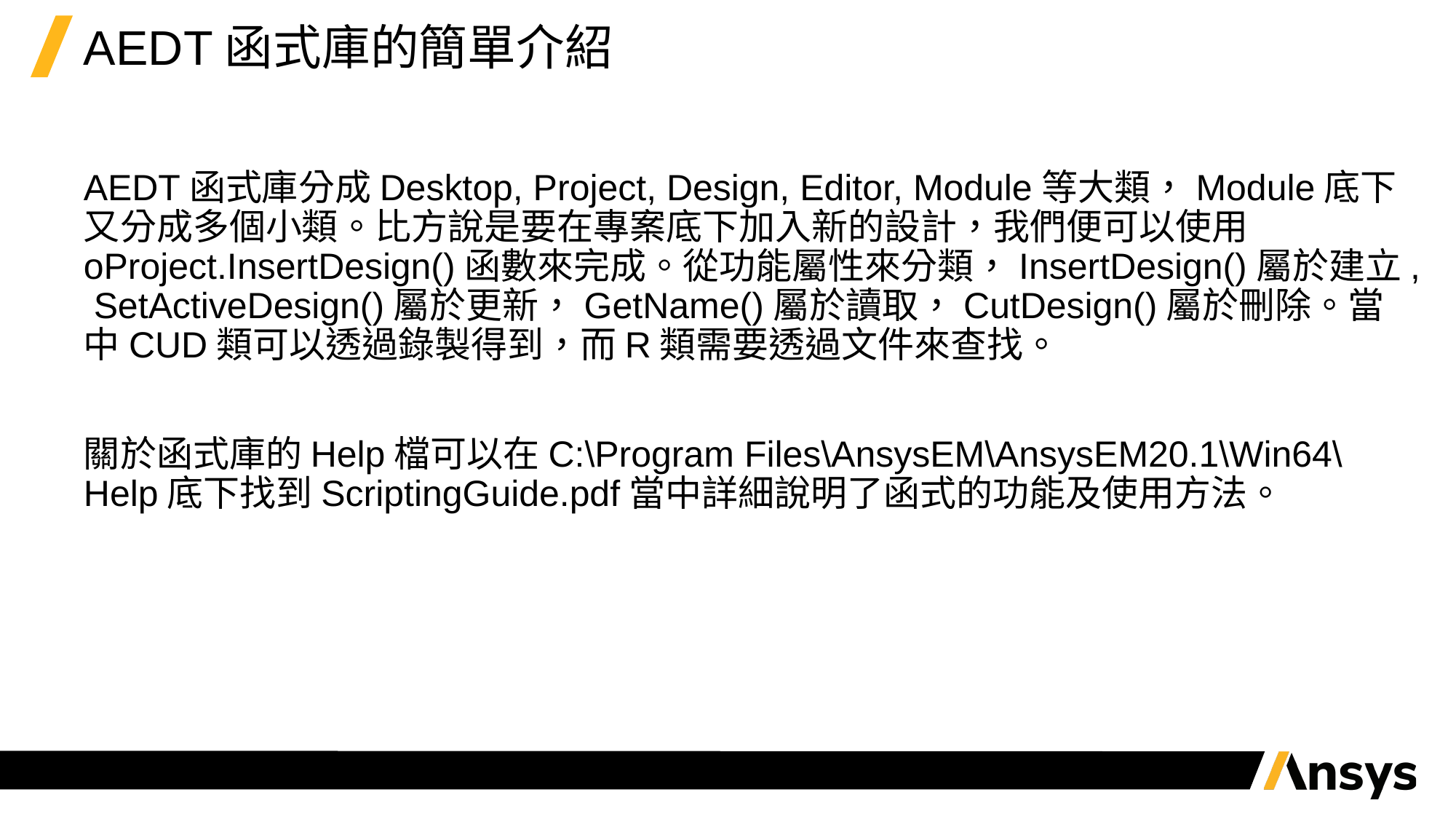

# AEDT函式庫的簡單介紹
AEDT函式庫分成Desktop, Project, Design, Editor, Module等大類，Module底下又分成多個小類。比方說是要在專案底下加入新的設計，我們便可以使用oProject.InsertDesign()函數來完成。從功能屬性來分類，InsertDesign()屬於建立, SetActiveDesign()屬於更新，GetName()屬於讀取，CutDesign()屬於刪除。當中CUD類可以透過錄製得到，而R類需要透過文件來查找。

關於函式庫的Help檔可以在C:\Program Files\AnsysEM\AnsysEM20.1\Win64\Help底下找到ScriptingGuide.pdf當中詳細說明了函式的功能及使用方法。